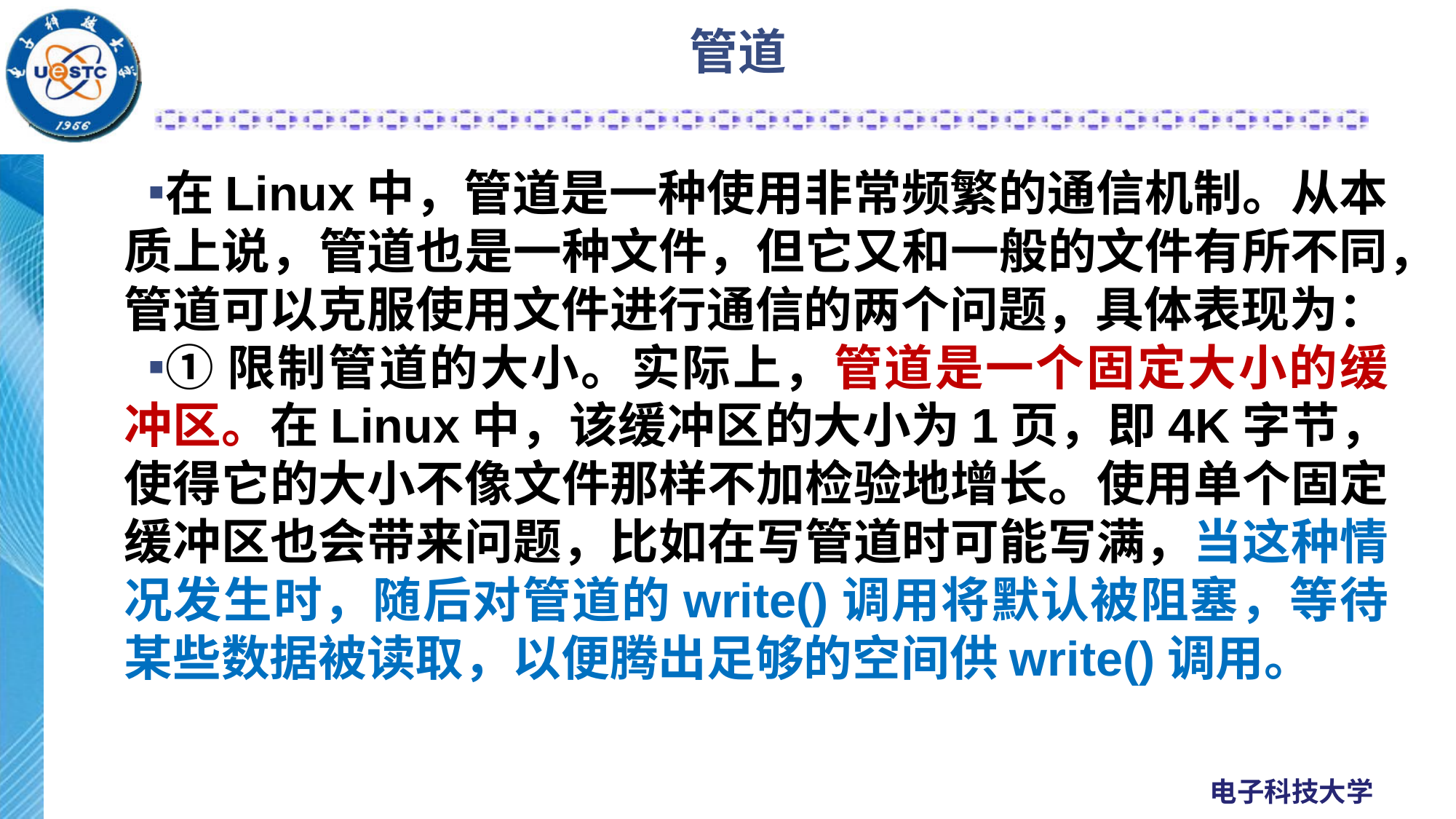

# 管道
在Linux中，管道是一种使用非常频繁的通信机制。从本质上说，管道也是一种文件，但它又和一般的文件有所不同，管道可以克服使用文件进行通信的两个问题，具体表现为：
①限制管道的大小。实际上，管道是一个固定大小的缓冲区。在Linux中，该缓冲区的大小为1页，即4K字节，使得它的大小不像文件那样不加检验地增长。使用单个固定缓冲区也会带来问题，比如在写管道时可能写满，当这种情况发生时，随后对管道的write()调用将默认被阻塞，等待某些数据被读取，以便腾出足够的空间供write()调用。